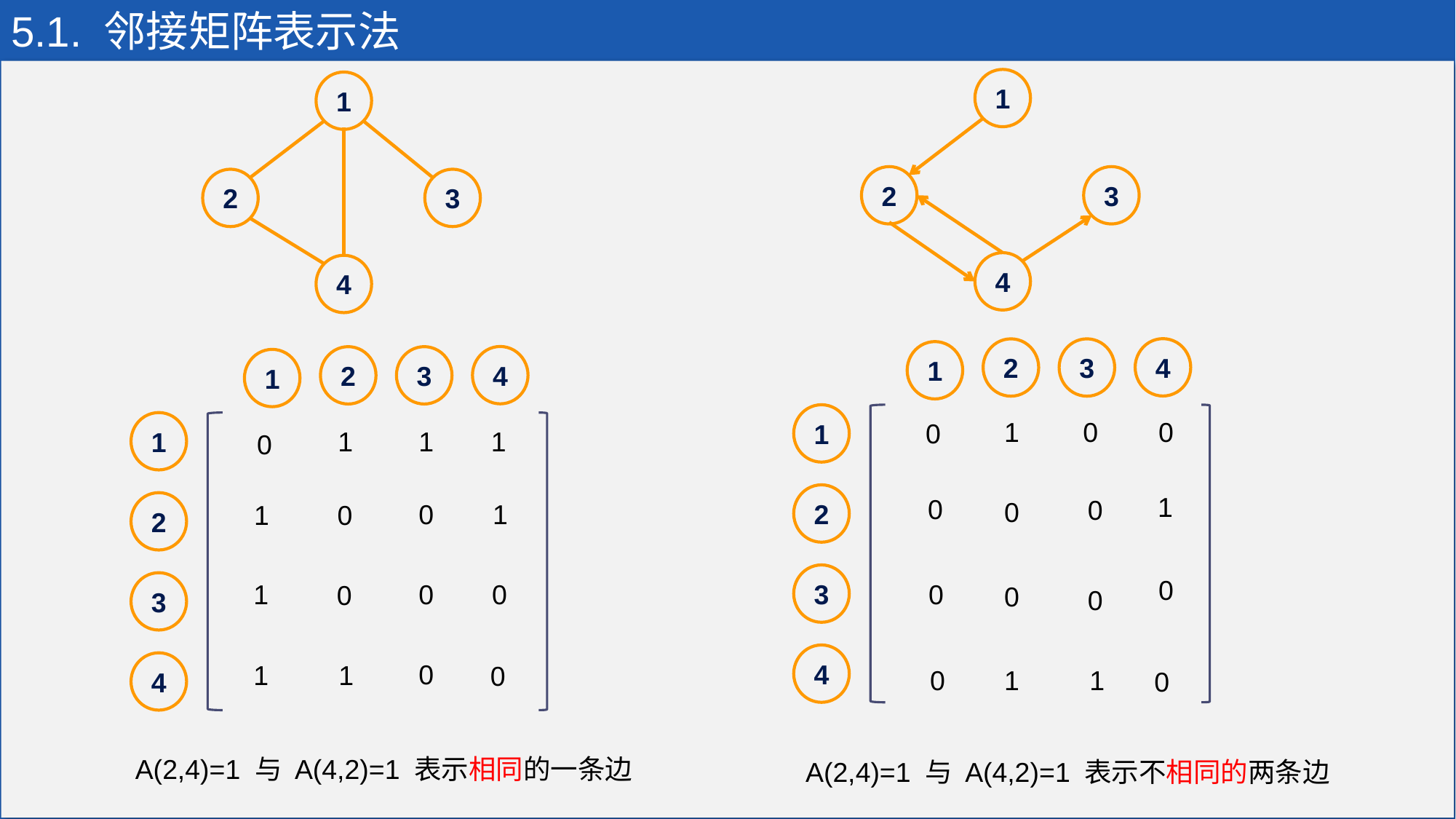

# 5.1. 邻接矩阵表示法
1
1
2
3
2
3
4
4
4
2
3
1
1

2
3
4
1
0
0
0
1
0
0
0
0
0
0
0
0
1
1
0
4
2
3
1
1

2
3
4
1
1
1
0
0
1
1
0
1
0
0
0
0
1
1
0
A(2,4)=1 与 A(4,2)=1 表示相同的一条边
A(2,4)=1 与 A(4,2)=1 表示不相同的两条边